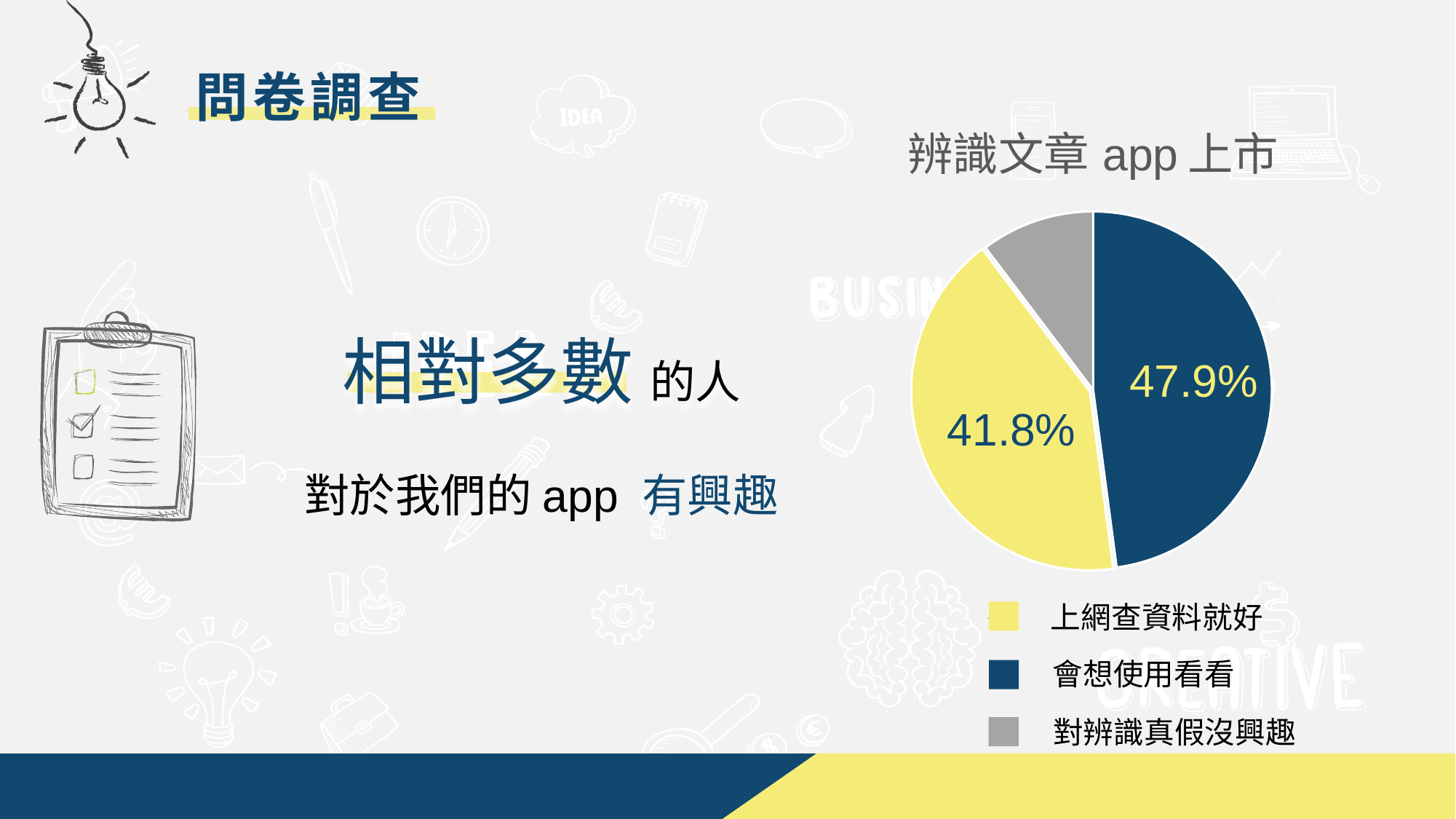

問卷調查

### Chart: 辨識文章app上市

| Category | 閱讀文章習慣 |
|---|---|
| 會讀完全文 | 0.479 |
| 只看標題 | 0.418 |
| 速速瀏覽過 | 0.103 |

    相對多數 的人
47.9%

41.8%
對於我們的app 有興趣
上網查資料就好

會想使用看看

對辨識真假沒興趣